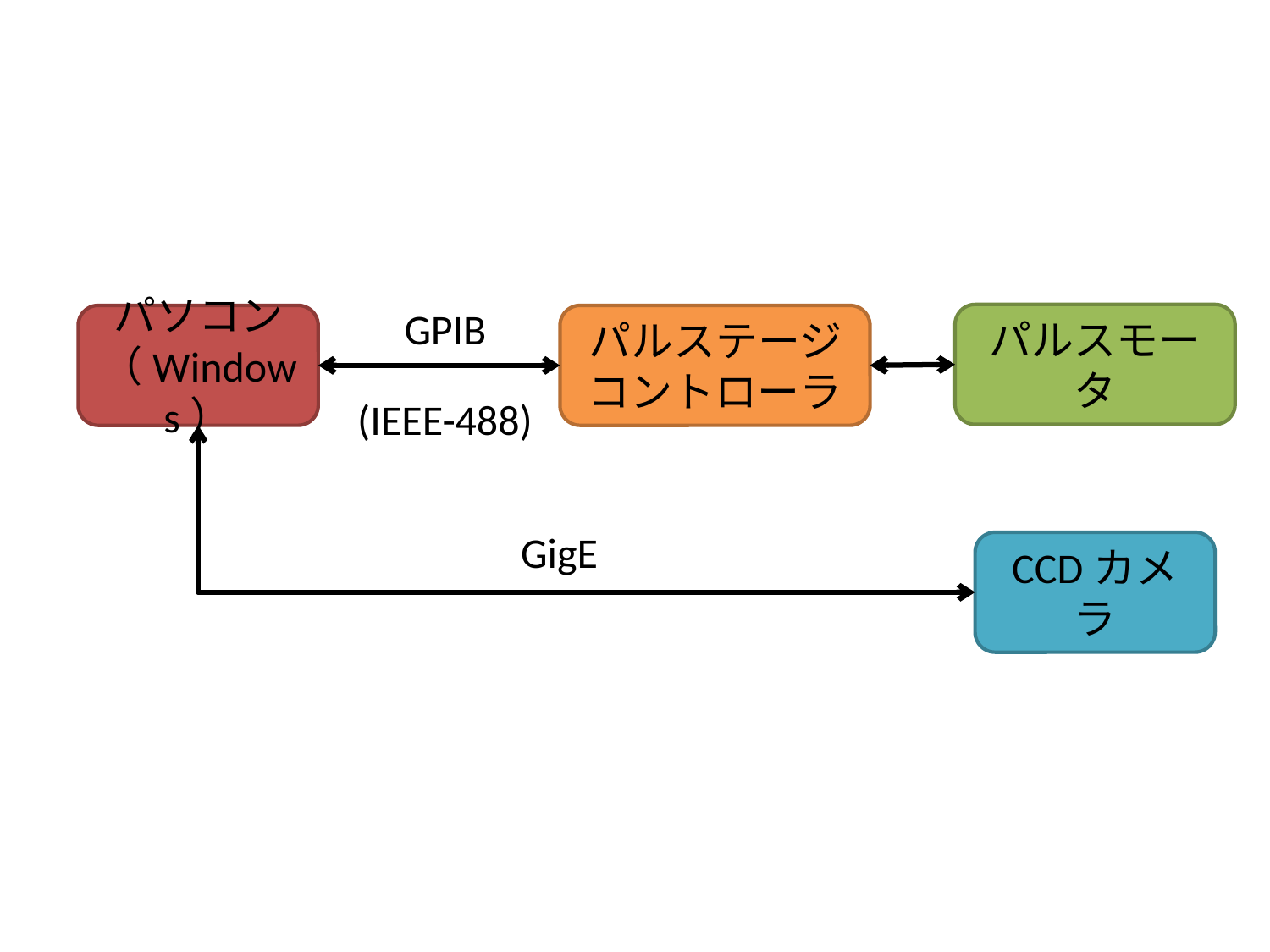

# 3.ソフトウェア面はどうなっているか？
GPIB
パルスモータ
パソコン
（Windows）
パルステージ
コントローラ
(IEEE-488)
GigE
CCDカメラ